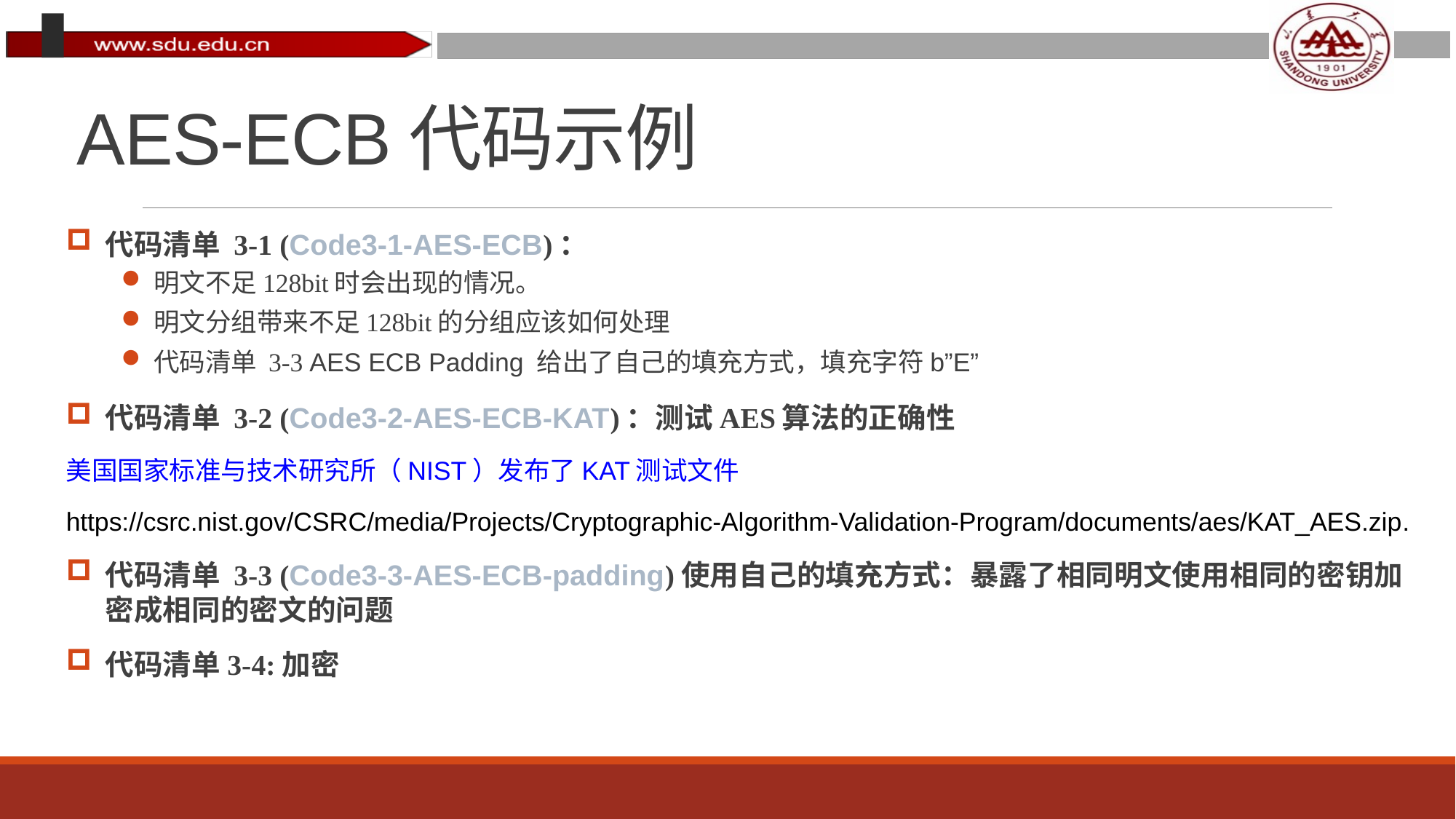

# AES-ECB代码示例
代码清单 3-1 (Code3-1-AES-ECB)：
明文不足128bit时会出现的情况。
明文分组带来不足128bit的分组应该如何处理
代码清单 3-3 AES ECB Padding 给出了自己的填充方式，填充字符b”E”
代码清单 3-2 (Code3-2-AES-ECB-KAT)：测试AES算法的正确性
美国国家标准与技术研究所（NIST）发布了KAT测试文件
https://csrc.nist.gov/CSRC/media/Projects/Cryptographic-Algorithm-Validation-Program/documents/aes/KAT_AES.zip.
代码清单 3-3 (Code3-3-AES-ECB-padding)使用自己的填充方式：暴露了相同明文使用相同的密钥加密成相同的密文的问题
代码清单3-4:加密